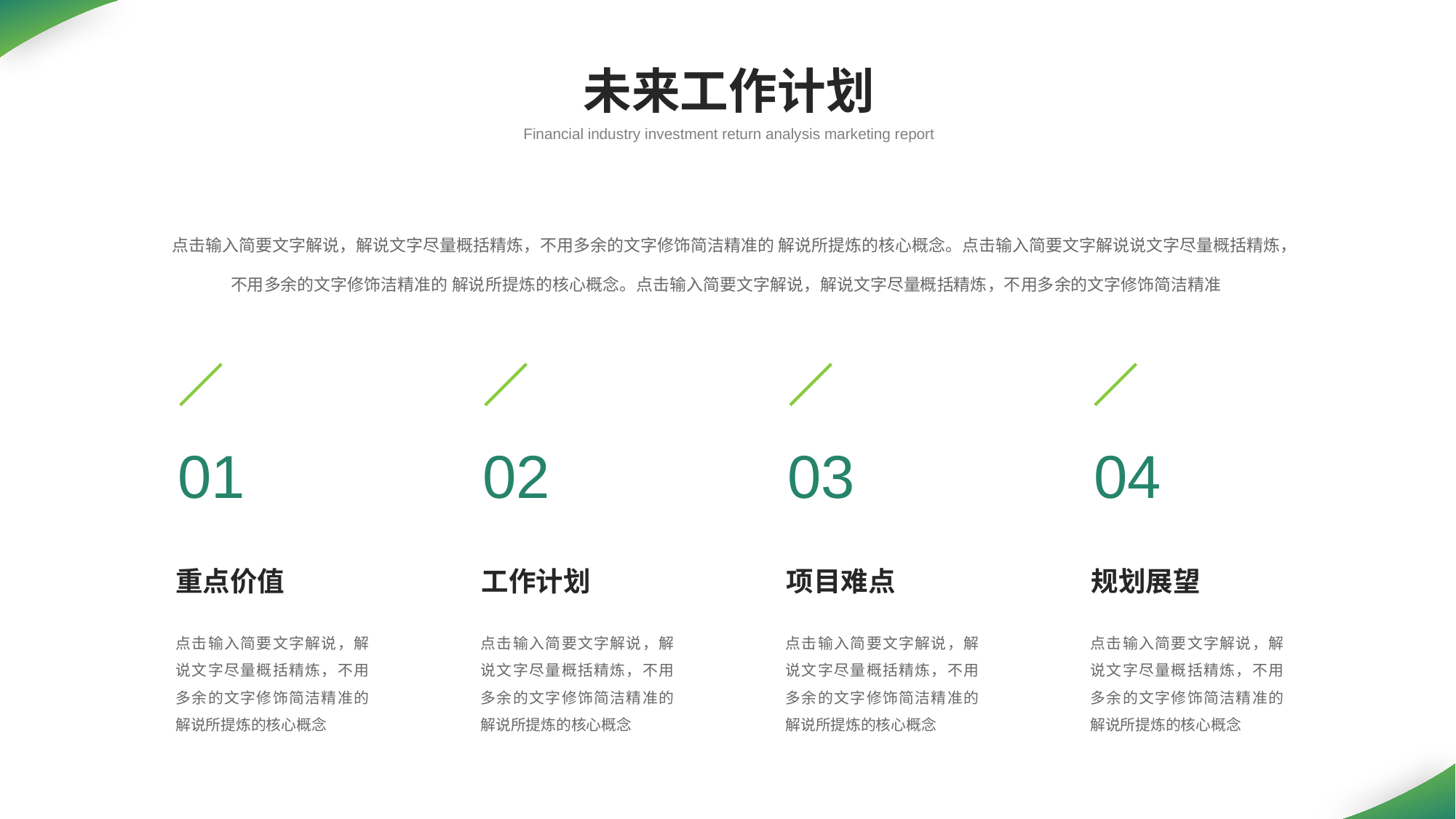

未来工作计划
Financial industry investment return analysis marketing report
点击输入简要文字解说，解说文字尽量概括精炼，不用多余的文字修饰简洁精准的 解说所提炼的核心概念。点击输入简要文字解说说文字尽量概括精炼，不用多余的文字修饰洁精准的 解说所提炼的核心概念。点击输入简要文字解说，解说文字尽量概括精炼，不用多余的文字修饰简洁精准

01
重点价值
点击输入简要文字解说，解说文字尽量概括精炼，不用多余的文字修饰简洁精准的 解说所提炼的核心概念
02
工作计划
点击输入简要文字解说，解说文字尽量概括精炼，不用多余的文字修饰简洁精准的 解说所提炼的核心概念
03
项目难点
点击输入简要文字解说，解说文字尽量概括精炼，不用多余的文字修饰简洁精准的 解说所提炼的核心概念
04
规划展望
点击输入简要文字解说，解说文字尽量概括精炼，不用多余的文字修饰简洁精准的 解说所提炼的核心概念